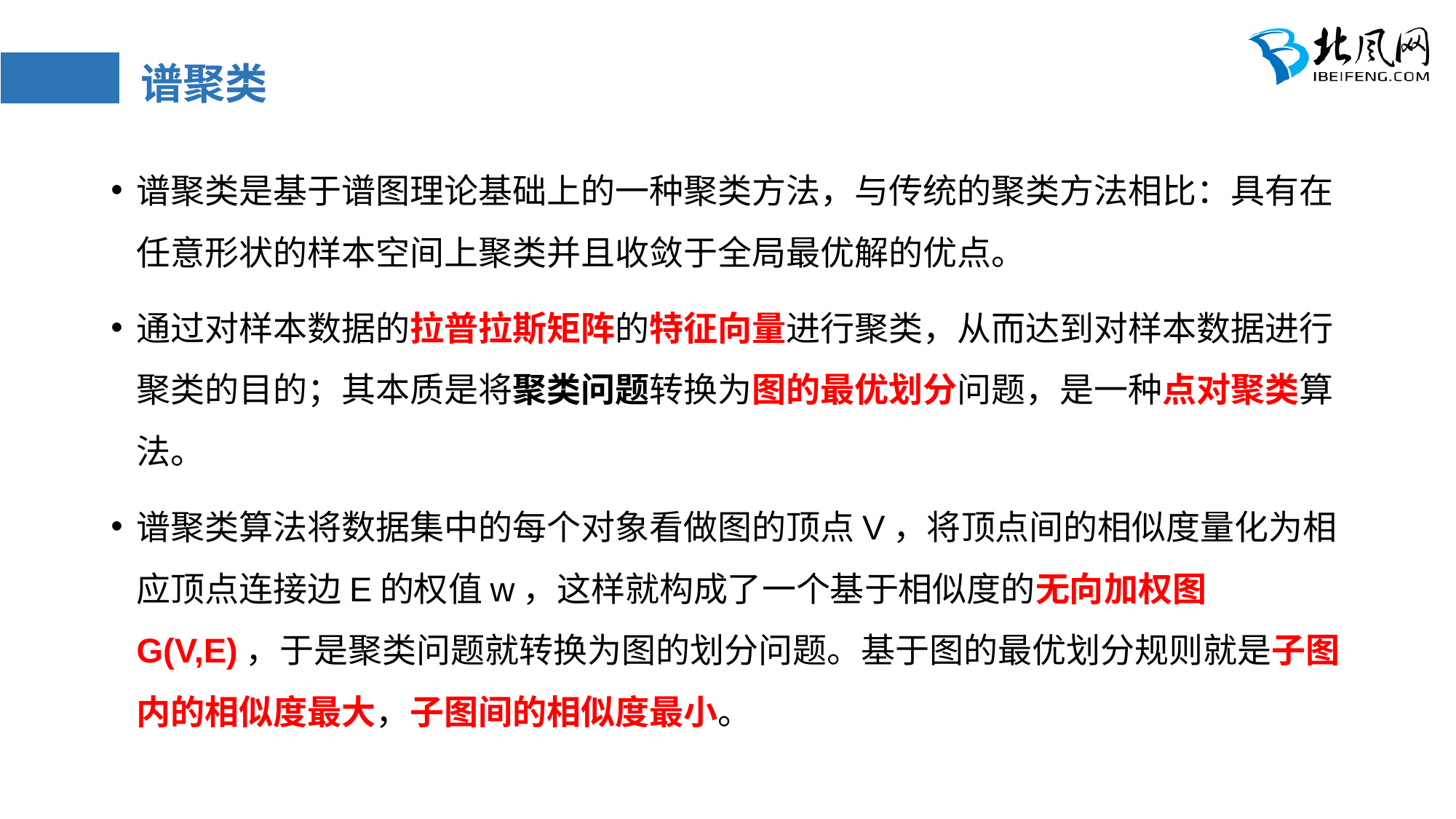

# 谱聚类
谱聚类是基于谱图理论基础上的一种聚类方法，与传统的聚类方法相比：具有在任意形状的样本空间上聚类并且收敛于全局最优解的优点。
通过对样本数据的拉普拉斯矩阵的特征向量进行聚类，从而达到对样本数据进行聚类的目的；其本质是将聚类问题转换为图的最优划分问题，是一种点对聚类算法。
谱聚类算法将数据集中的每个对象看做图的顶点V，将顶点间的相似度量化为相应顶点连接边E的权值w，这样就构成了一个基于相似度的无向加权图G(V,E)，于是聚类问题就转换为图的划分问题。基于图的最优划分规则就是子图内的相似度最大，子图间的相似度最小。